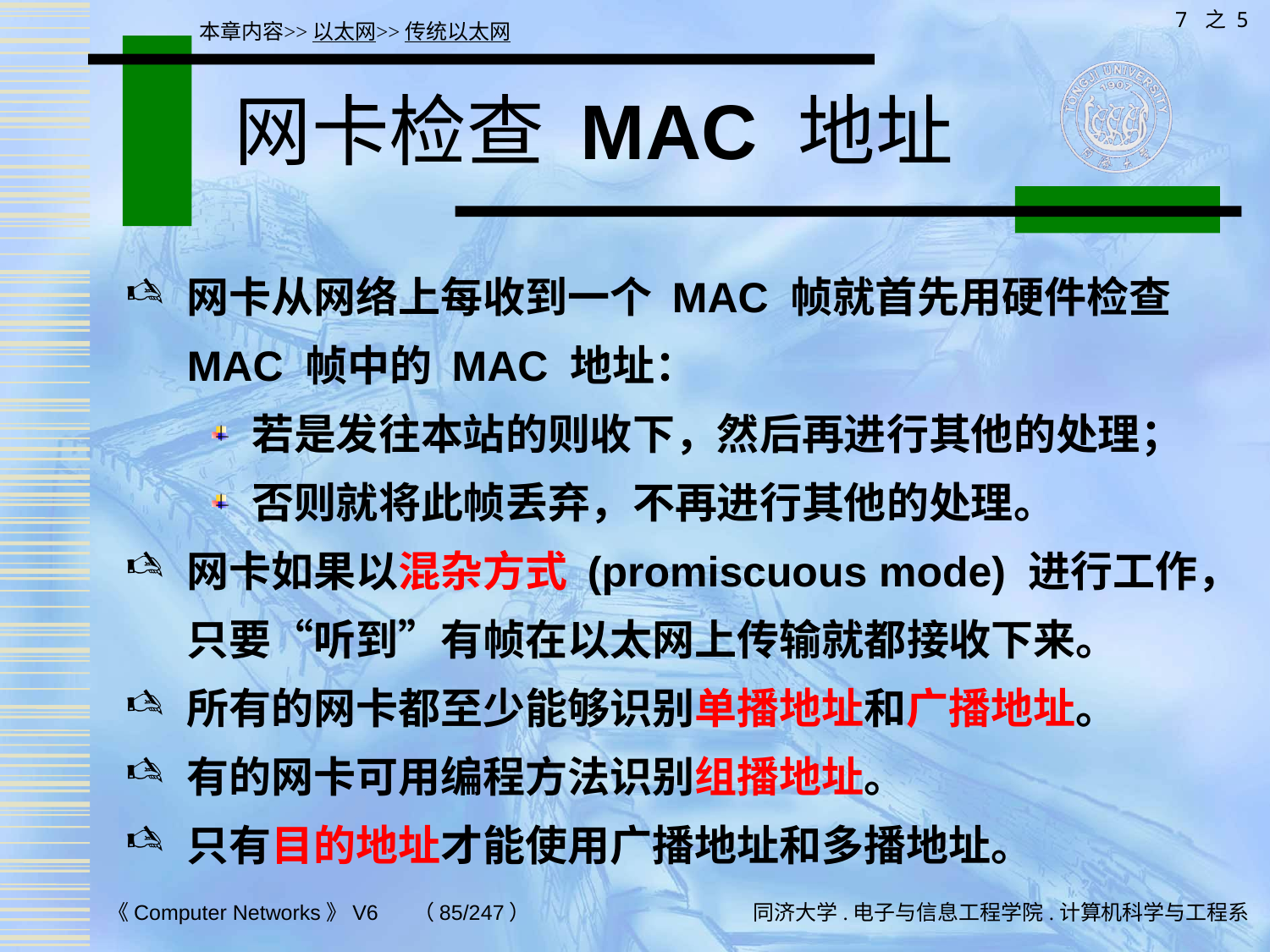

7 之 5
本章内容>>以太网>>传统以太网
# 网卡检查 MAC 地址
网卡从网络上每收到一个 MAC 帧就首先用硬件检查 MAC 帧中的 MAC 地址：
若是发往本站的则收下，然后再进行其他的处理；
否则就将此帧丢弃，不再进行其他的处理。
网卡如果以混杂方式 (promiscuous mode) 进行工作，只要“听到”有帧在以太网上传输就都接收下来。
所有的网卡都至少能够识别单播地址和广播地址。
有的网卡可用编程方法识别组播地址。
只有目的地址才能使用广播地址和多播地址。